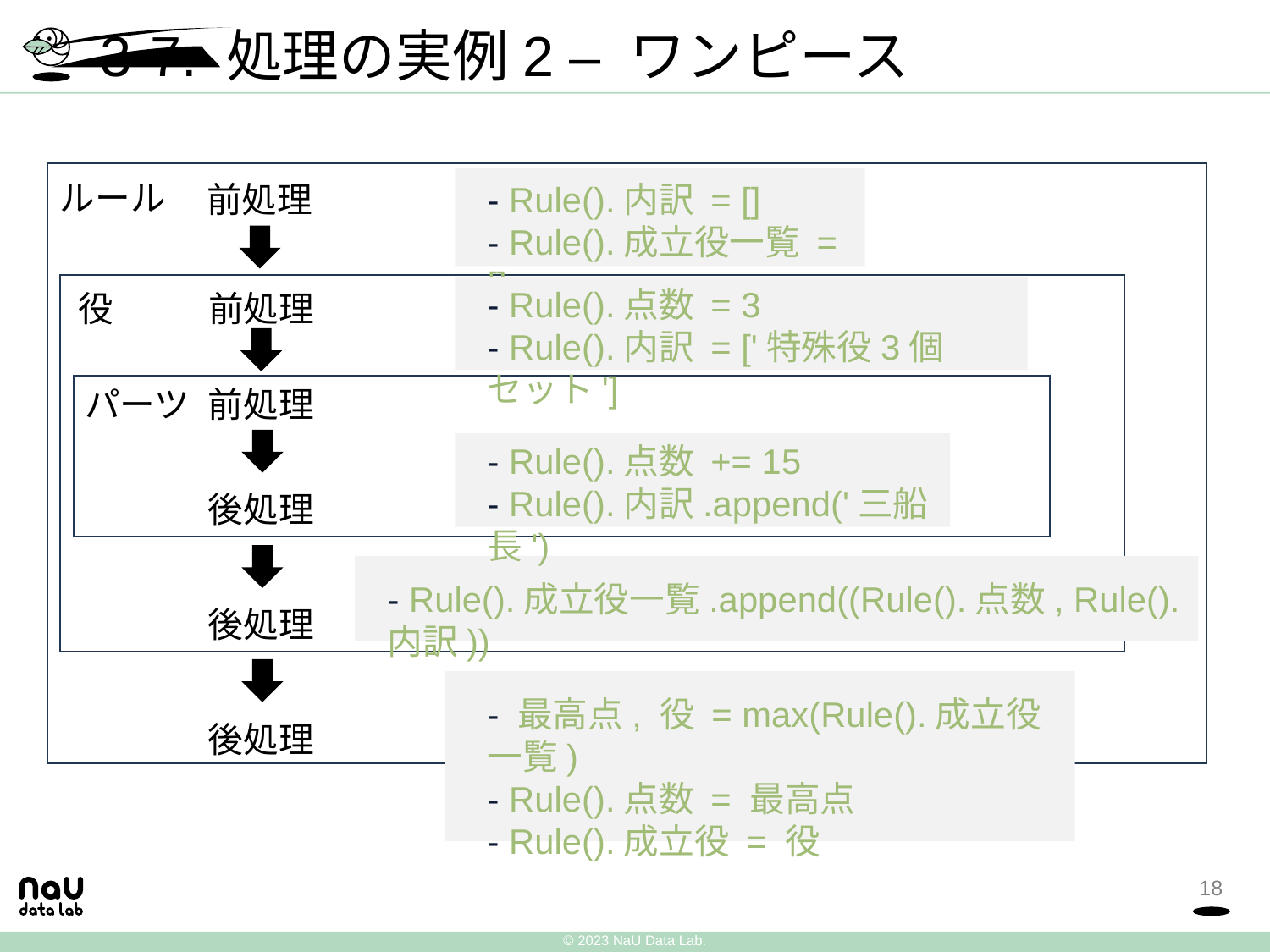

# 3-7. 処理の実例2 – ワンピース

ルール
前処理
- Rule().内訳 = []
- Rule().成立役一覧 = []

- Rule().点数 = 3
- Rule().内訳 = ['特殊役3個セット']

役
前処理

パーツ
前処理

- Rule().点数 += 15
- Rule().内訳.append('三船長')

後処理

- Rule().成立役一覧.append((Rule().点数, Rule().内訳))
後処理

- 最高点, 役 = max(Rule().成立役一覧)
- Rule().点数 = 最高点
- Rule().成立役 = 役
後処理